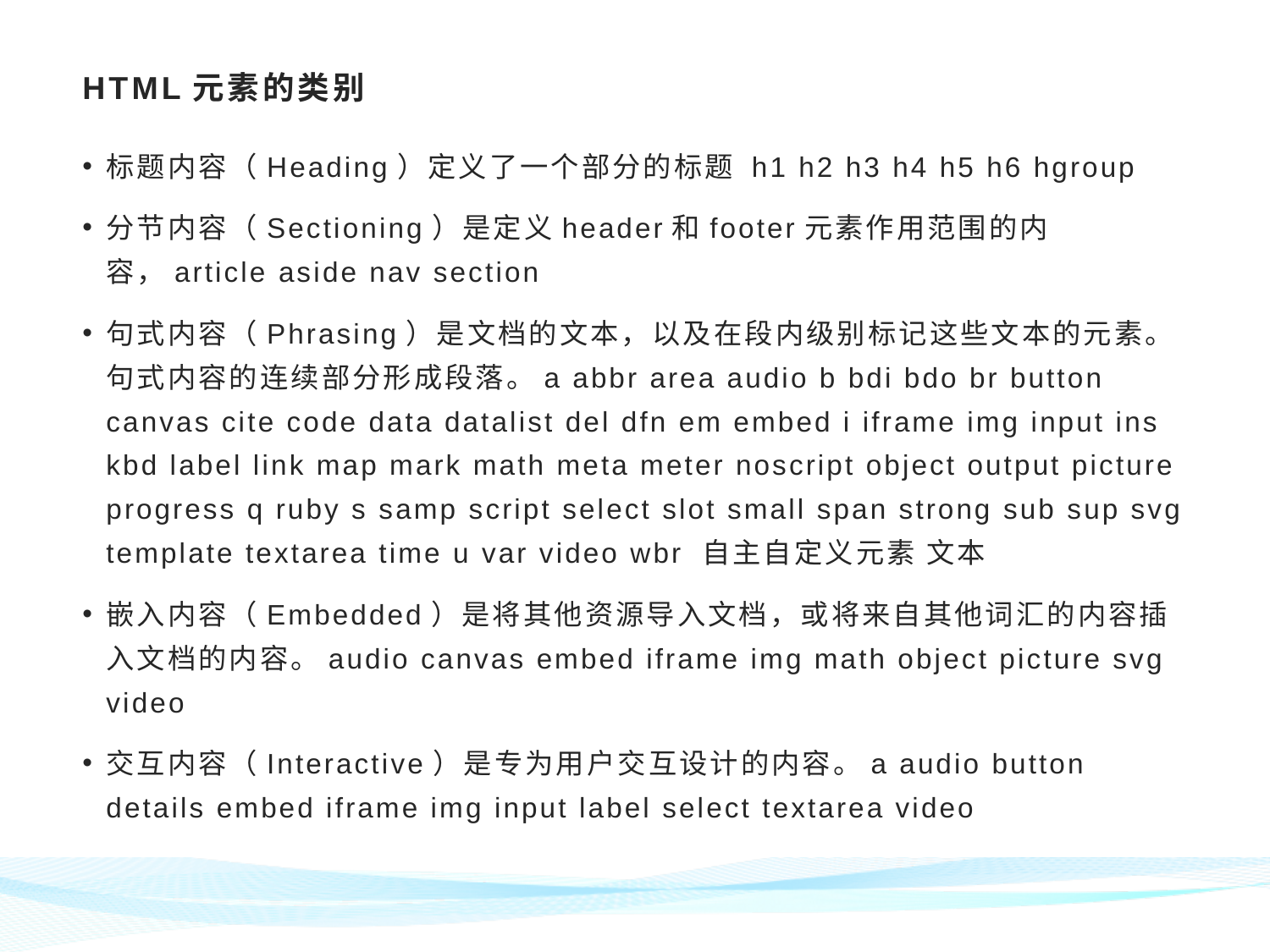

# HTML元素的类别
标题内容（Heading）定义了一个部分的标题 h1 h2 h3 h4 h5 h6 hgroup
分节内容（Sectioning）是定义header和footer元素作用范围的内容，article aside nav section
句式内容（Phrasing）是文档的文本，以及在段内级别标记这些文本的元素。句式内容的连续部分形成段落。a abbr area audio b bdi bdo br button canvas cite code data datalist del dfn em embed i iframe img input ins kbd label link map mark math meta meter noscript object output picture progress q ruby s samp script select slot small span strong sub sup svg template textarea time u var video wbr 自主自定义元素 文本
嵌入内容（Embedded）是将其他资源导入文档，或将来自其他词汇的内容插入文档的内容。audio canvas embed iframe img math object picture svg video
交互内容（Interactive）是专为用户交互设计的内容。a audio button details embed iframe img input label select textarea video